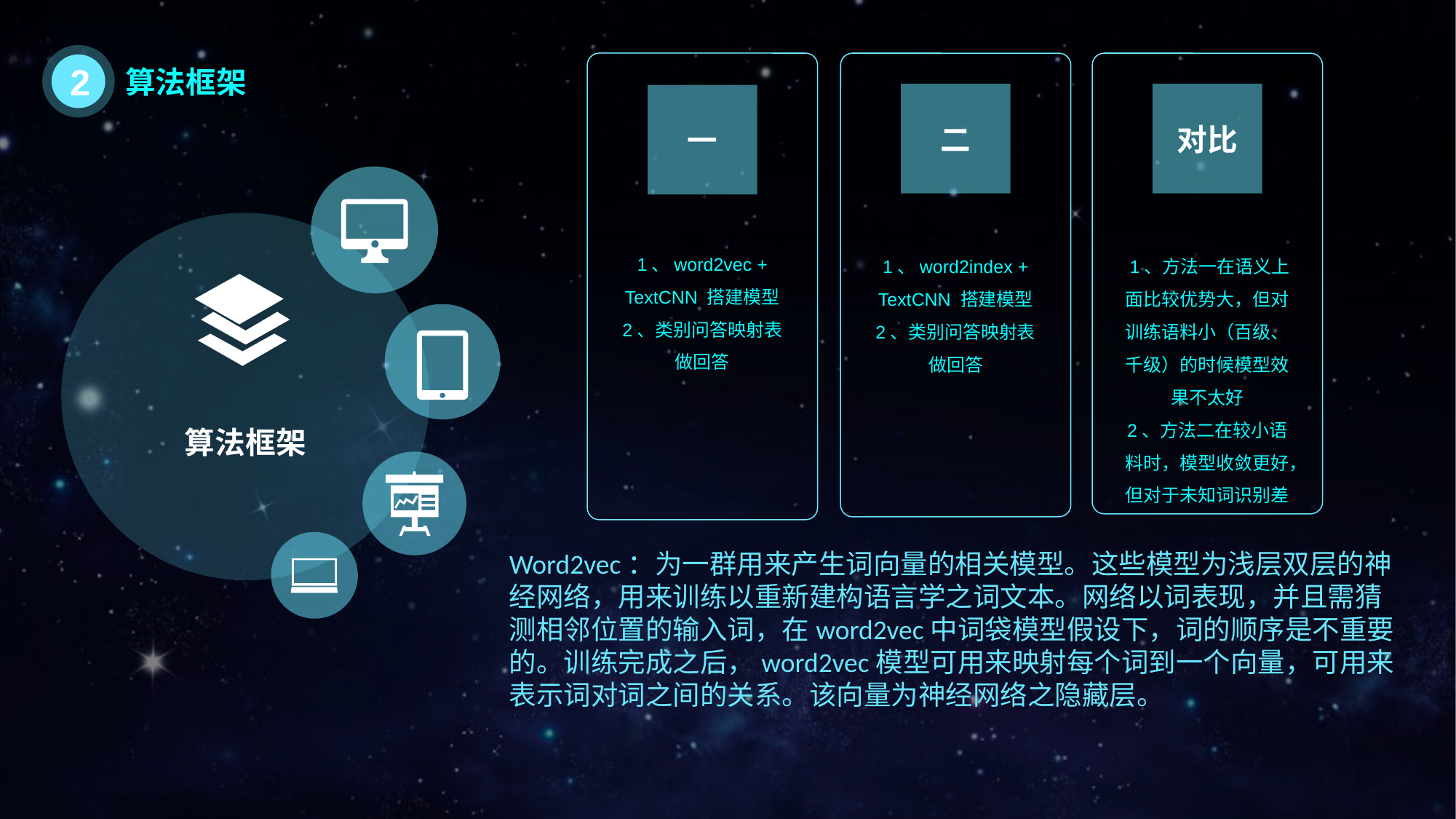

2

二
对比
一
1、word2vec + TextCNN 搭建模型
2、类别问答映射表做回答
1、word2index + TextCNN 搭建模型
2、类别问答映射表做回答
 1、方法一在语义上面比较优势大，但对训练语料小（百级、千级）的时候模型效果不太好
2、方法二在较小语料时，模型收敛更好，但对于未知词识别差
算法框架

算法框架

Word2vec：为一群用来产生词向量的相关模型。这些模型为浅层双层的神经网络，用来训练以重新建构语言学之词文本。网络以词表现，并且需猜测相邻位置的输入词，在word2vec中词袋模型假设下，词的顺序是不重要的。训练完成之后，word2vec模型可用来映射每个词到一个向量，可用来表示词对词之间的关系。该向量为神经网络之隐藏层。